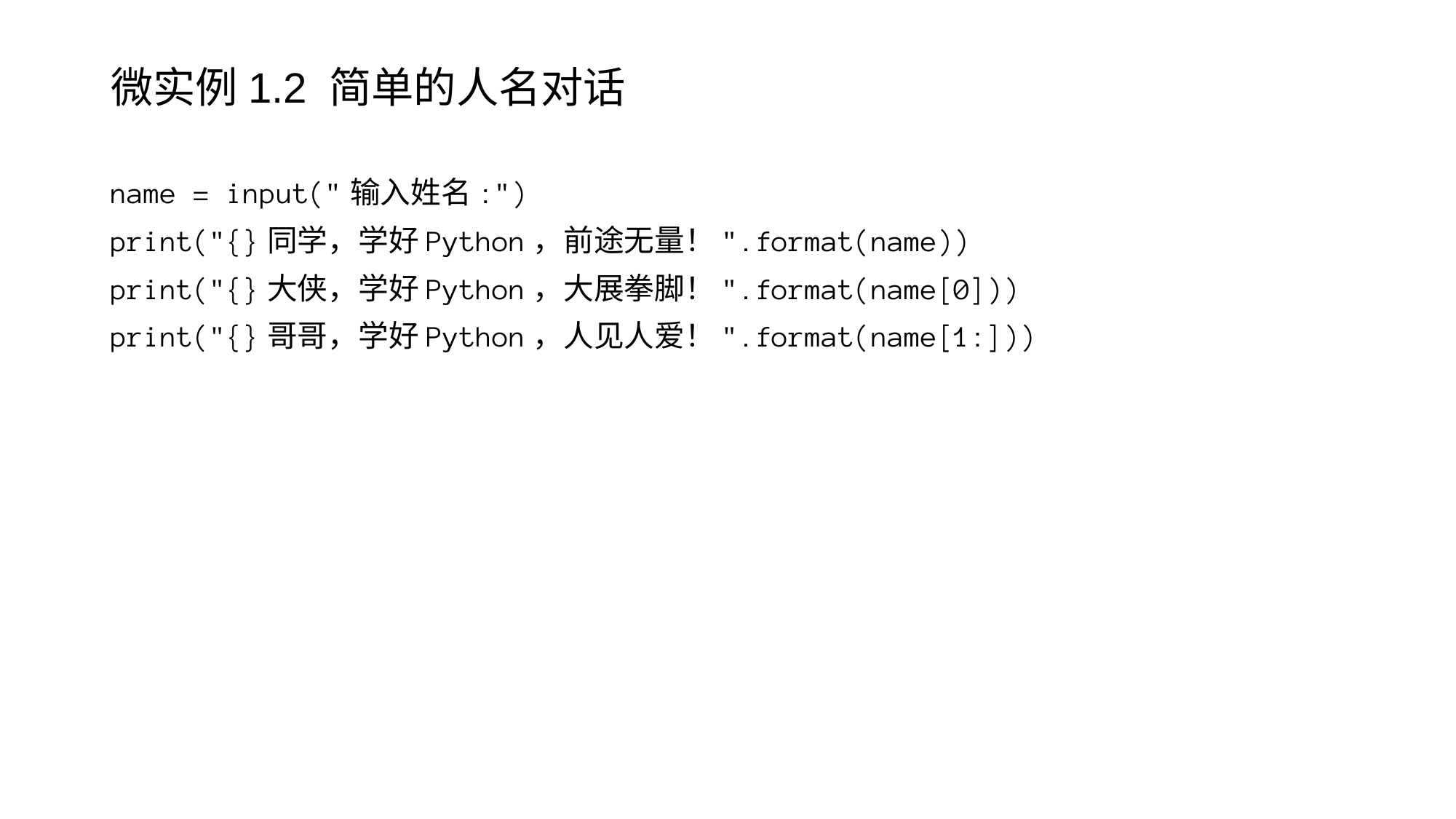

# 微实例1.2 简单的人名对话
name = input("输入姓名:")
print("{}同学，学好Python，前途无量！".format(name))
print("{}大侠，学好Python，大展拳脚！".format(name[0]))
print("{}哥哥，学好Python，人见人爱！".format(name[1:]))